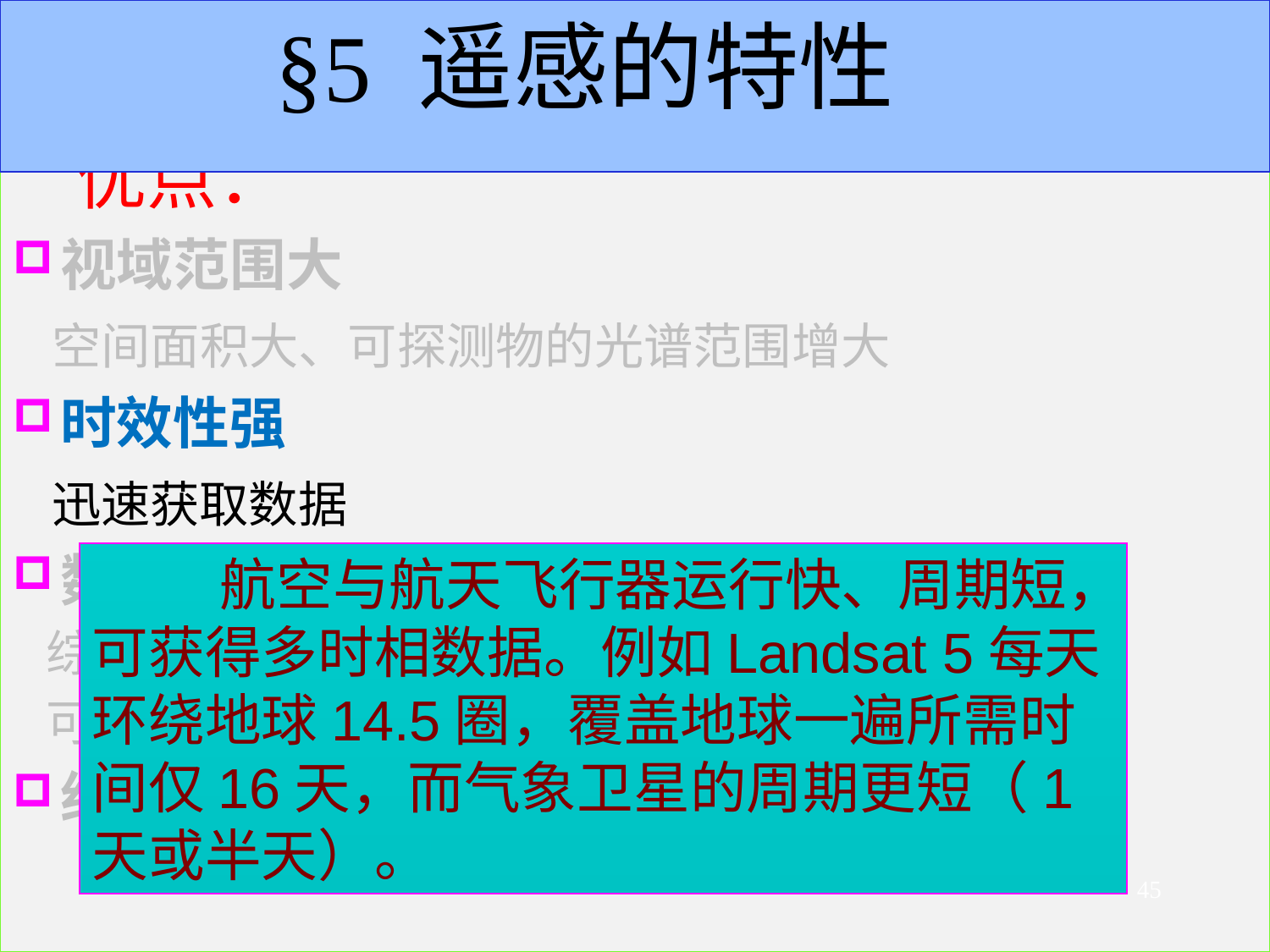

# §5 遥感的特性
优点：
视域范围大
  空间面积大、可探测物的光谱范围增大
时效性强
  迅速获取数据
数据的综合性和可比性
  综合性：综合反映地表特性
  可比性：可按标准设计
经济性

         航空与航天飞行器运行快、周期短，可获得多时相数据。例如Landsat 5每天环绕地球14.5圈，覆盖地球一遍所需时间仅16天，而气象卫星的周期更短（1天或半天）。

45